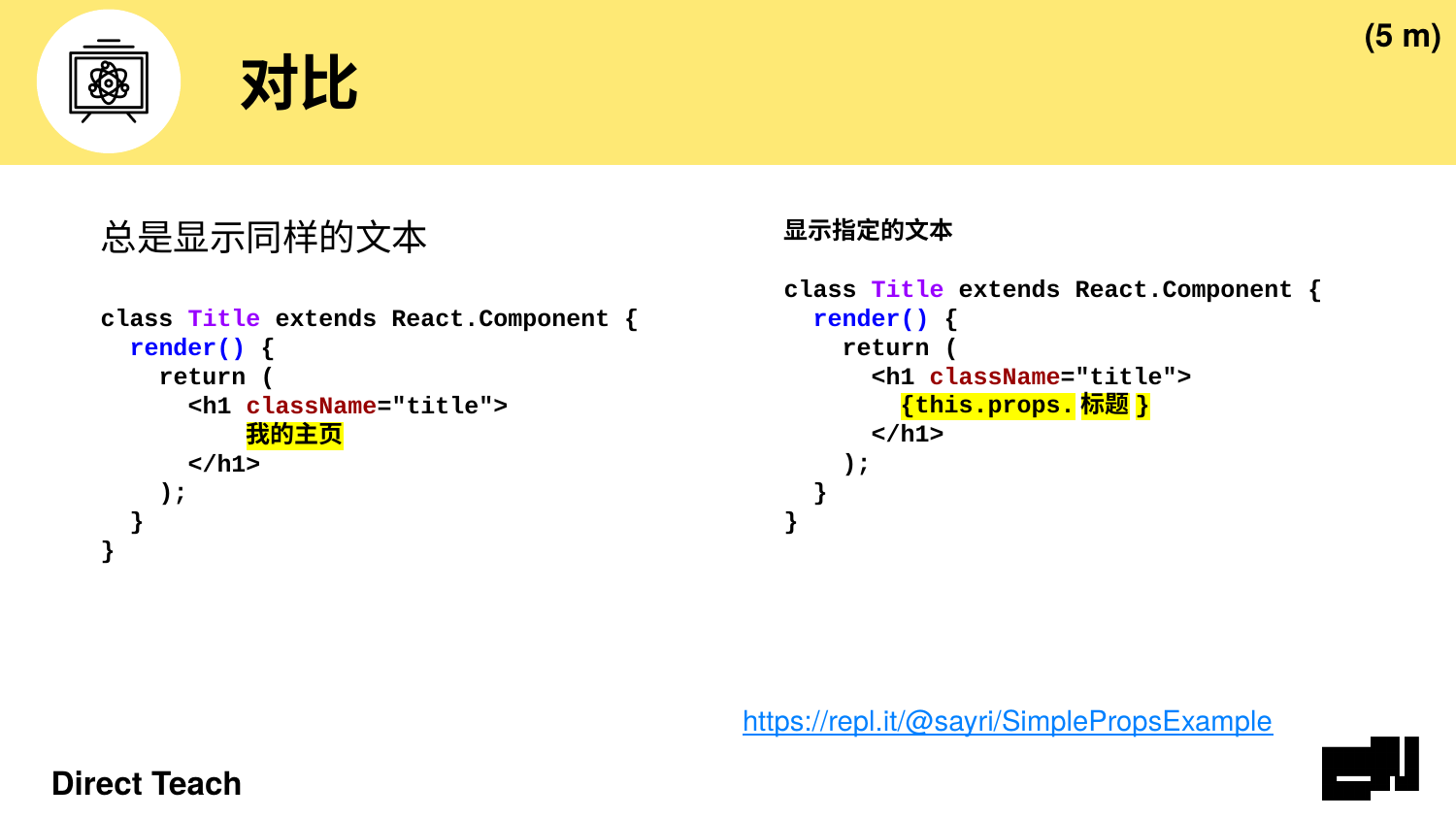

(5 m)
# 对比
总是显示同样的文本

class Title extends React.Component {
  render() {
    return (
      <h1 className="title">
我的主页
 </h1>
    );
  }
}

显示指定的文本

class Title extends React.Component {
  render() {
    return (
      <h1 className="title">
        {this.props.标题}
      </h1>
    );
  }
}

https://repl.it/@sayri/SimplePropsExample